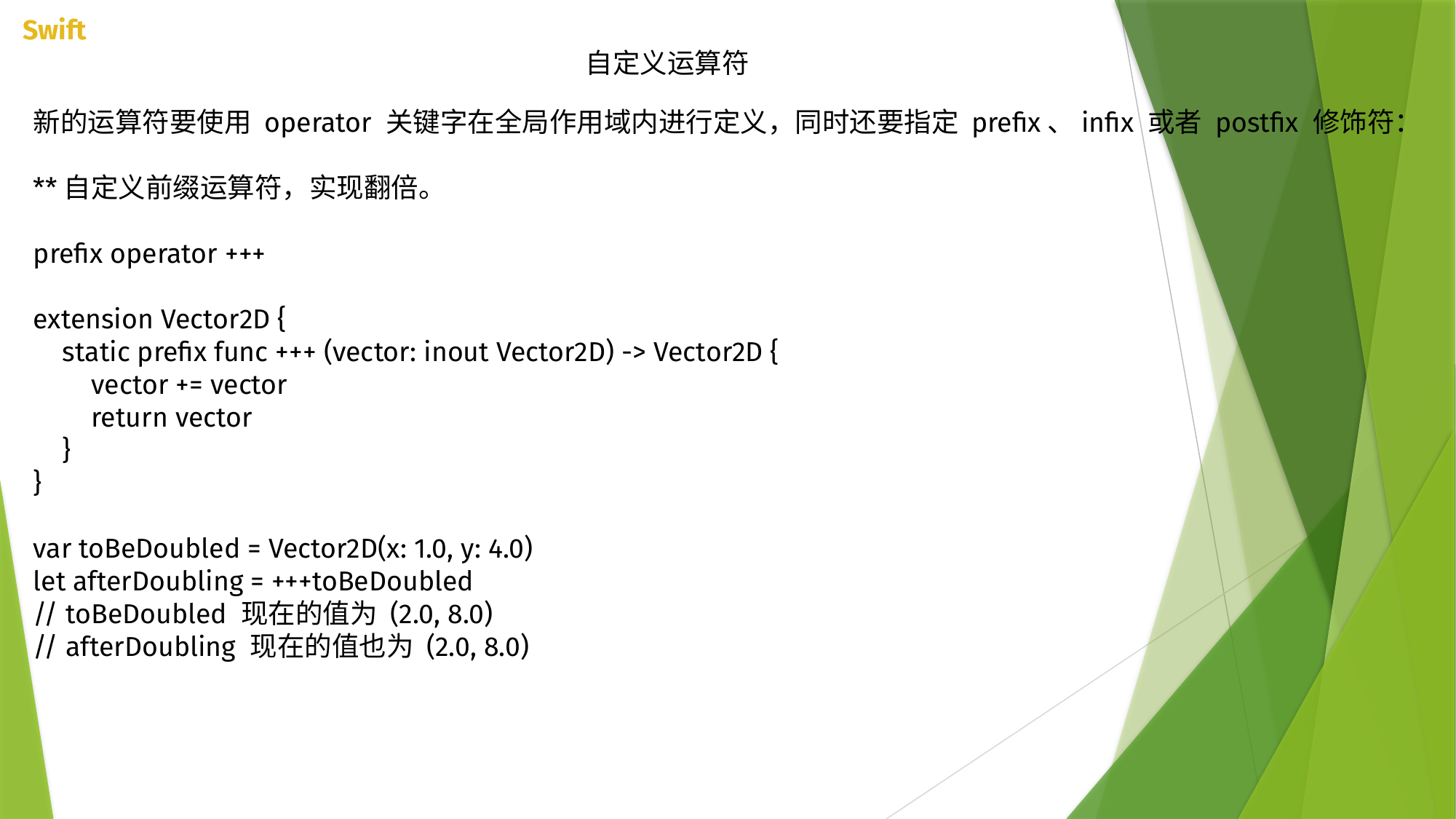

自定义运算符
新的运算符要使用 operator 关键字在全局作用域内进行定义，同时还要指定 prefix、infix 或者 postfix 修饰符：

**自定义前缀运算符，实现翻倍。

prefix operator +++

extension Vector2D {
    static prefix func +++ (vector: inout Vector2D) -> Vector2D {
        vector += vector
        return vector
    }
}

var toBeDoubled = Vector2D(x: 1.0, y: 4.0)
let afterDoubling = +++toBeDoubled
// toBeDoubled 现在的值为 (2.0, 8.0)
// afterDoubling 现在的值也为 (2.0, 8.0)